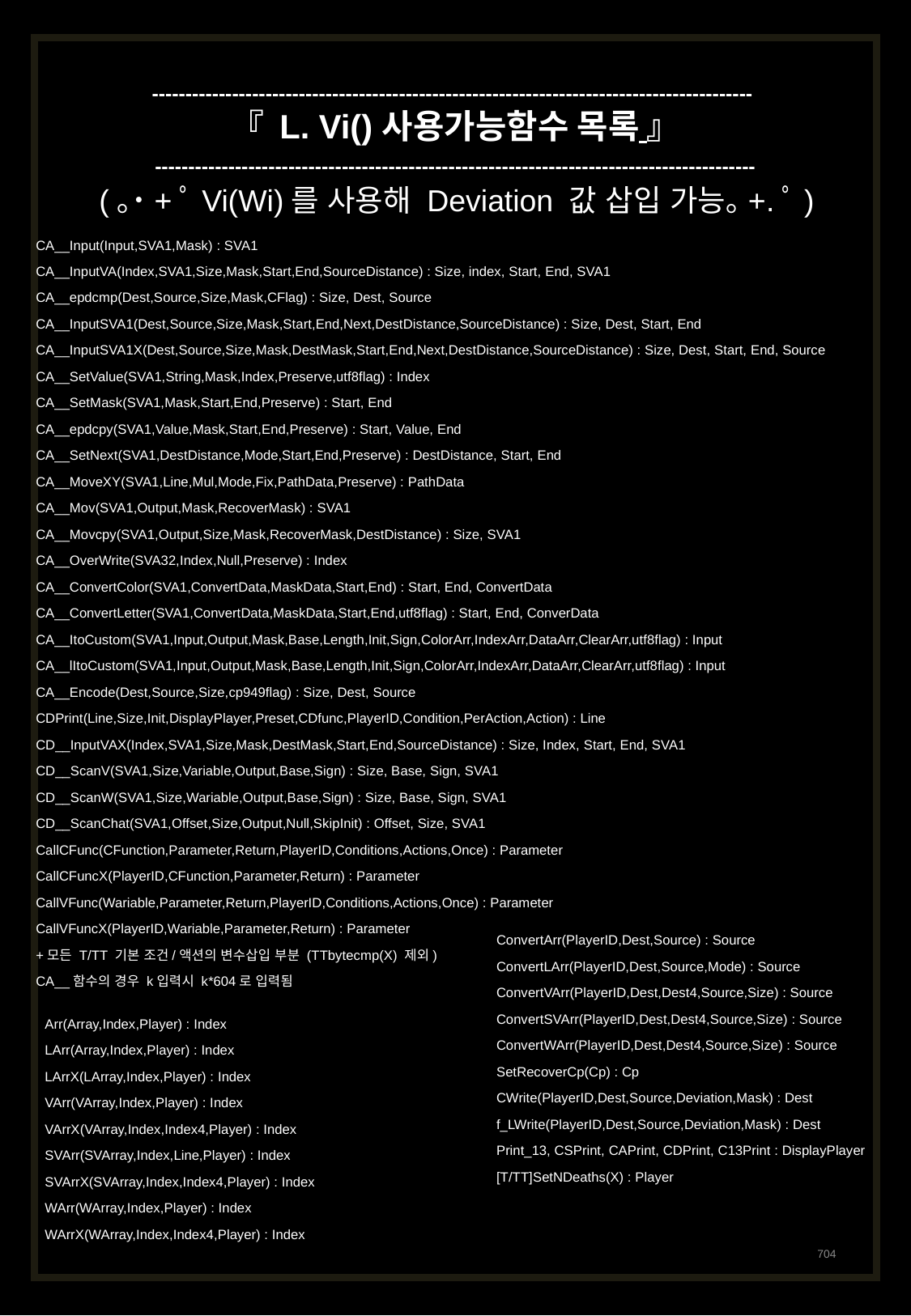

------------------------------------------------------------------------------------------
『 L. Vi() 사용가능함수 목록 』
------------------------------------------------------------------------------------------
(｡˙+ﾟVi(Wi)를 사용해 Deviation 값 삽입 가능｡+.ﾟ)
CA__Input(Input,SVA1,Mask) : SVA1
CA__InputVA(Index,SVA1,Size,Mask,Start,End,SourceDistance) : Size, index, Start, End, SVA1
CA__epdcmp(Dest,Source,Size,Mask,CFlag) : Size, Dest, Source
CA__InputSVA1(Dest,Source,Size,Mask,Start,End,Next,DestDistance,SourceDistance) : Size, Dest, Start, End
CA__InputSVA1X(Dest,Source,Size,Mask,DestMask,Start,End,Next,DestDistance,SourceDistance) : Size, Dest, Start, End, Source
CA__SetValue(SVA1,String,Mask,Index,Preserve,utf8flag) : Index
CA__SetMask(SVA1,Mask,Start,End,Preserve) : Start, End
CA__epdcpy(SVA1,Value,Mask,Start,End,Preserve) : Start, Value, End
CA__SetNext(SVA1,DestDistance,Mode,Start,End,Preserve) : DestDistance, Start, End
CA__MoveXY(SVA1,Line,Mul,Mode,Fix,PathData,Preserve) : PathData
CA__Mov(SVA1,Output,Mask,RecoverMask) : SVA1
CA__Movcpy(SVA1,Output,Size,Mask,RecoverMask,DestDistance) : Size, SVA1
CA__OverWrite(SVA32,Index,Null,Preserve) : Index
CA__ConvertColor(SVA1,ConvertData,MaskData,Start,End) : Start, End, ConvertData
CA__ConvertLetter(SVA1,ConvertData,MaskData,Start,End,utf8flag) : Start, End, ConverData
CA__ItoCustom(SVA1,Input,Output,Mask,Base,Length,Init,Sign,ColorArr,IndexArr,DataArr,ClearArr,utf8flag) : Input
CA__lItoCustom(SVA1,Input,Output,Mask,Base,Length,Init,Sign,ColorArr,IndexArr,DataArr,ClearArr,utf8flag) : Input
CA__Encode(Dest,Source,Size,cp949flag) : Size, Dest, Source
CDPrint(Line,Size,Init,DisplayPlayer,Preset,CDfunc,PlayerID,Condition,PerAction,Action) : Line
CD__InputVAX(Index,SVA1,Size,Mask,DestMask,Start,End,SourceDistance) : Size, Index, Start, End, SVA1
CD__ScanV(SVA1,Size,Variable,Output,Base,Sign) : Size, Base, Sign, SVA1
CD__ScanW(SVA1,Size,Wariable,Output,Base,Sign) : Size, Base, Sign, SVA1
CD__ScanChat(SVA1,Offset,Size,Output,Null,SkipInit) : Offset, Size, SVA1
CallCFunc(CFunction,Parameter,Return,PlayerID,Conditions,Actions,Once) : Parameter
CallCFuncX(PlayerID,CFunction,Parameter,Return) : Parameter
CallVFunc(Wariable,Parameter,Return,PlayerID,Conditions,Actions,Once) : Parameter
CallVFuncX(PlayerID,Wariable,Parameter,Return) : Parameter
+모든 T/TT 기본 조건/액션의 변수삽입 부분 (TTbytecmp(X) 제외)
CA__함수의 경우 k입력시 k*604로 입력됨
ConvertArr(PlayerID,Dest,Source) : Source
ConvertLArr(PlayerID,Dest,Source,Mode) : Source
ConvertVArr(PlayerID,Dest,Dest4,Source,Size) : Source
ConvertSVArr(PlayerID,Dest,Dest4,Source,Size) : Source
ConvertWArr(PlayerID,Dest,Dest4,Source,Size) : Source
SetRecoverCp(Cp) : Cp
CWrite(PlayerID,Dest,Source,Deviation,Mask) : Dest
f_LWrite(PlayerID,Dest,Source,Deviation,Mask) : Dest
Print_13, CSPrint, CAPrint, CDPrint, C13Print : DisplayPlayer
[T/TT]SetNDeaths(X) : Player
Arr(Array,Index,Player) : Index
LArr(Array,Index,Player) : Index
LArrX(LArray,Index,Player) : Index
VArr(VArray,Index,Player) : Index
VArrX(VArray,Index,Index4,Player) : Index
SVArr(SVArray,Index,Line,Player) : Index
SVArrX(SVArray,Index,Index4,Player) : Index
WArr(WArray,Index,Player) : Index
WArrX(WArray,Index,Index4,Player) : Index
704